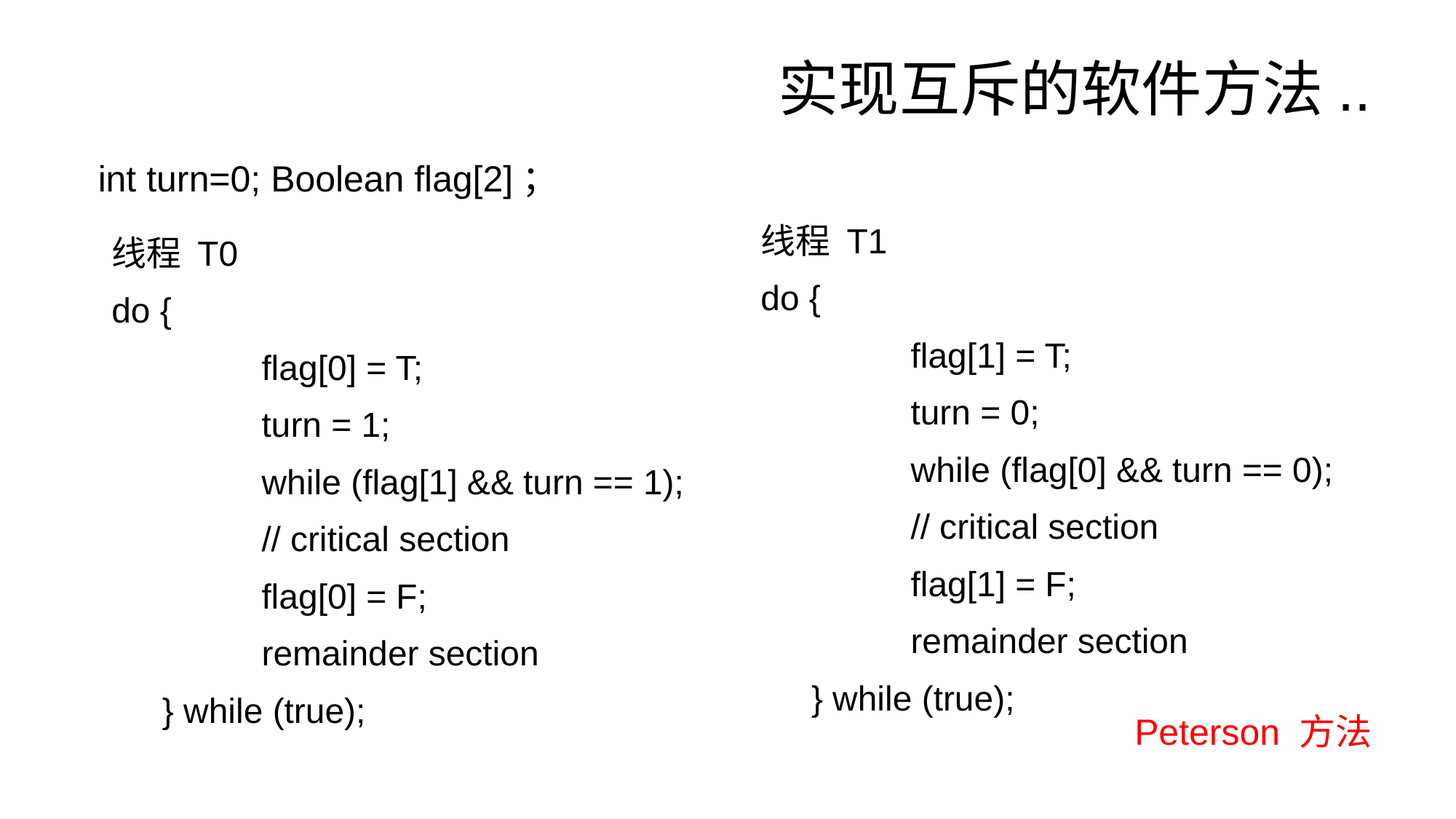

# 实现互斥的软件方法..
int turn=0; Boolean flag[2]；
线程 T1
do {
		flag[1] = T;
		turn = 0;
		while (flag[0] && turn == 0);
		// critical section
		flag[1] = F;
		remainder section
	 } while (true);
线程 T0
do {
		flag[0] = T;
		turn = 1;
		while (flag[1] && turn == 1);
		// critical section
		flag[0] = F;
		remainder section
	 } while (true);
Peterson 方法